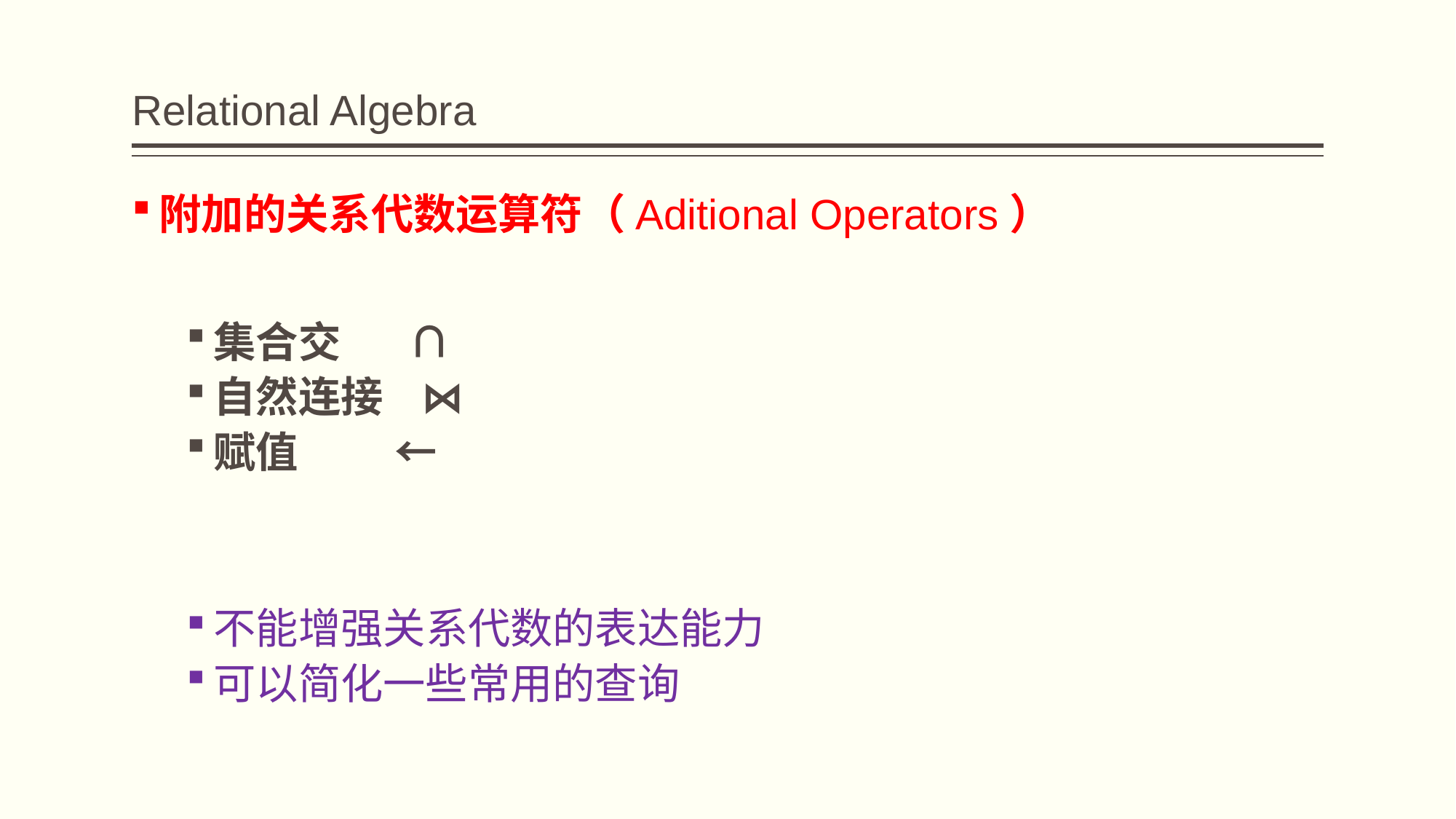

# Relational Algebra
附加的关系代数运算符（Aditional Operators）

集合交       ∩
自然连接    ⋈
赋值          ←

不能增强关系代数的表达能力
可以简化一些常用的查询